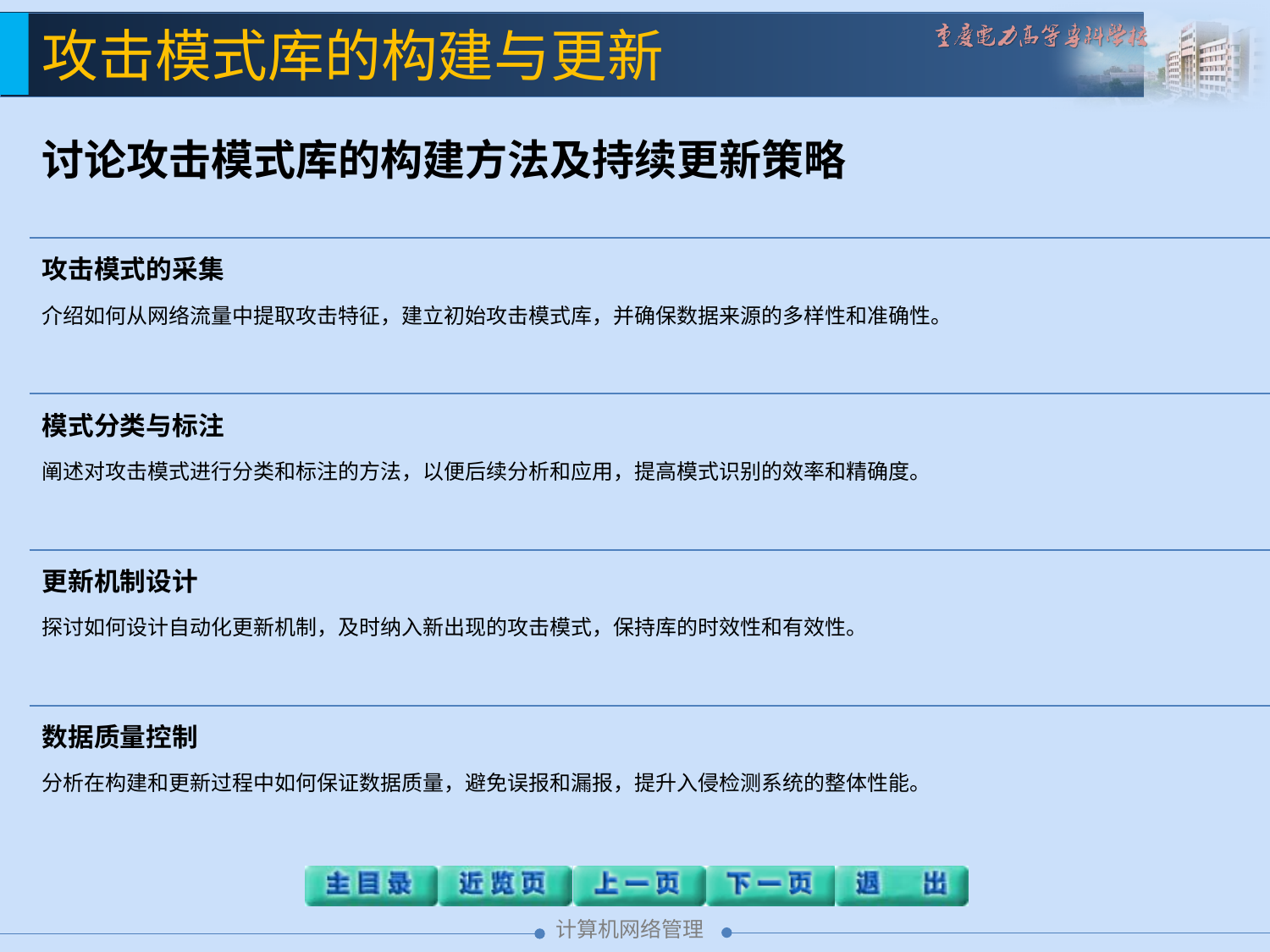

攻击模式库的构建与更新
讨论攻击模式库的构建方法及持续更新策略
攻击模式的采集
介绍如何从网络流量中提取攻击特征，建立初始攻击模式库，并确保数据来源的多样性和准确性。
模式分类与标注
阐述对攻击模式进行分类和标注的方法，以便后续分析和应用，提高模式识别的效率和精确度。
更新机制设计
探讨如何设计自动化更新机制，及时纳入新出现的攻击模式，保持库的时效性和有效性。
数据质量控制
分析在构建和更新过程中如何保证数据质量，避免误报和漏报，提升入侵检测系统的整体性能。